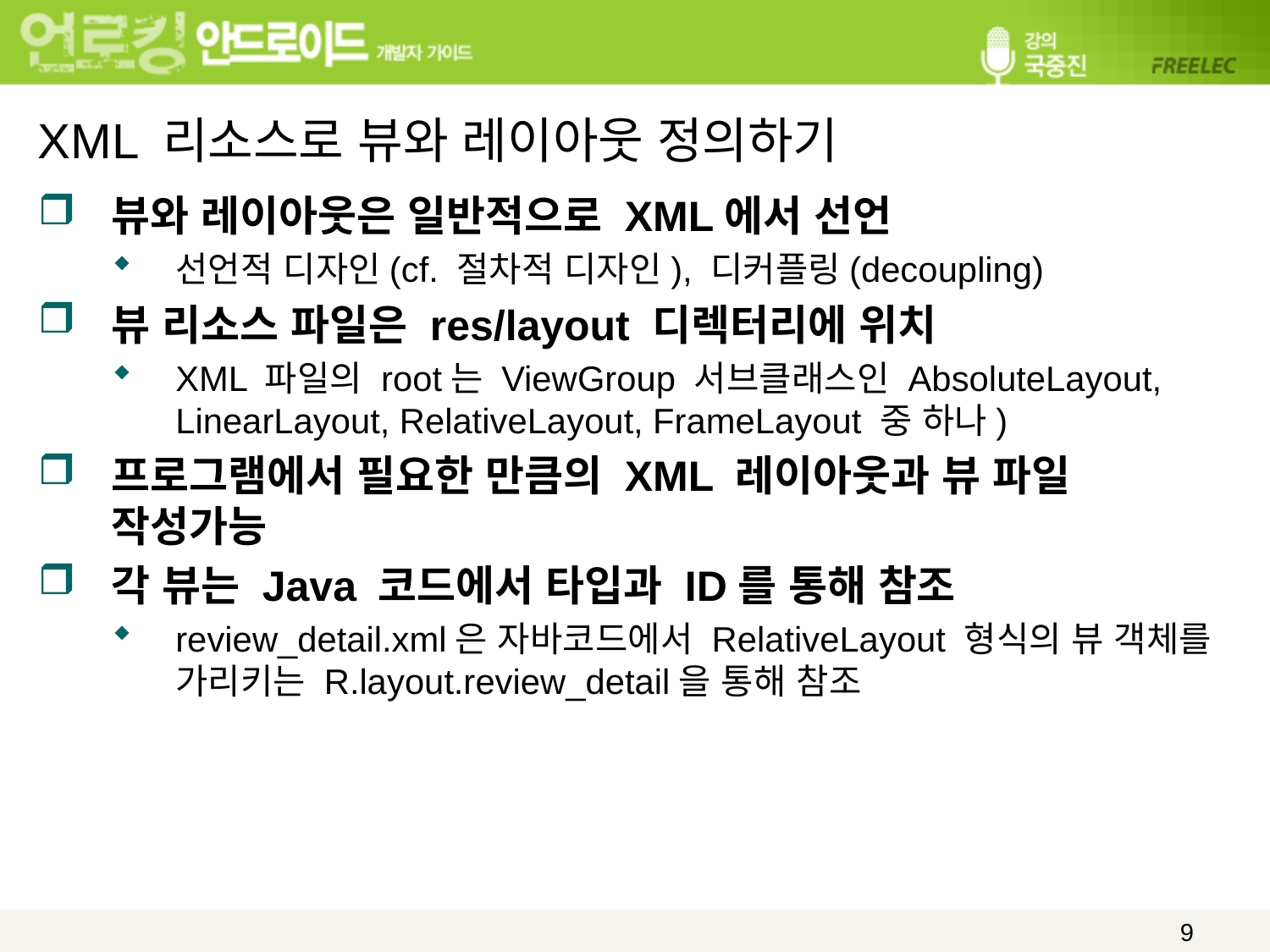

# XML 리소스로 뷰와 레이아웃 정의하기
뷰와 레이아웃은 일반적으로 XML에서 선언
선언적 디자인(cf. 절차적 디자인), 디커플링(decoupling)
뷰 리소스 파일은 res/layout 디렉터리에 위치
XML 파일의 root는 ViewGroup 서브클래스인 AbsoluteLayout, LinearLayout, RelativeLayout, FrameLayout 중 하나)
프로그램에서 필요한 만큼의 XML 레이아웃과 뷰 파일 작성가능
각 뷰는 Java 코드에서 타입과 ID를 통해 참조
review_detail.xml은 자바코드에서 RelativeLayout 형식의 뷰 객체를 가리키는 R.layout.review_detail을 통해 참조
9